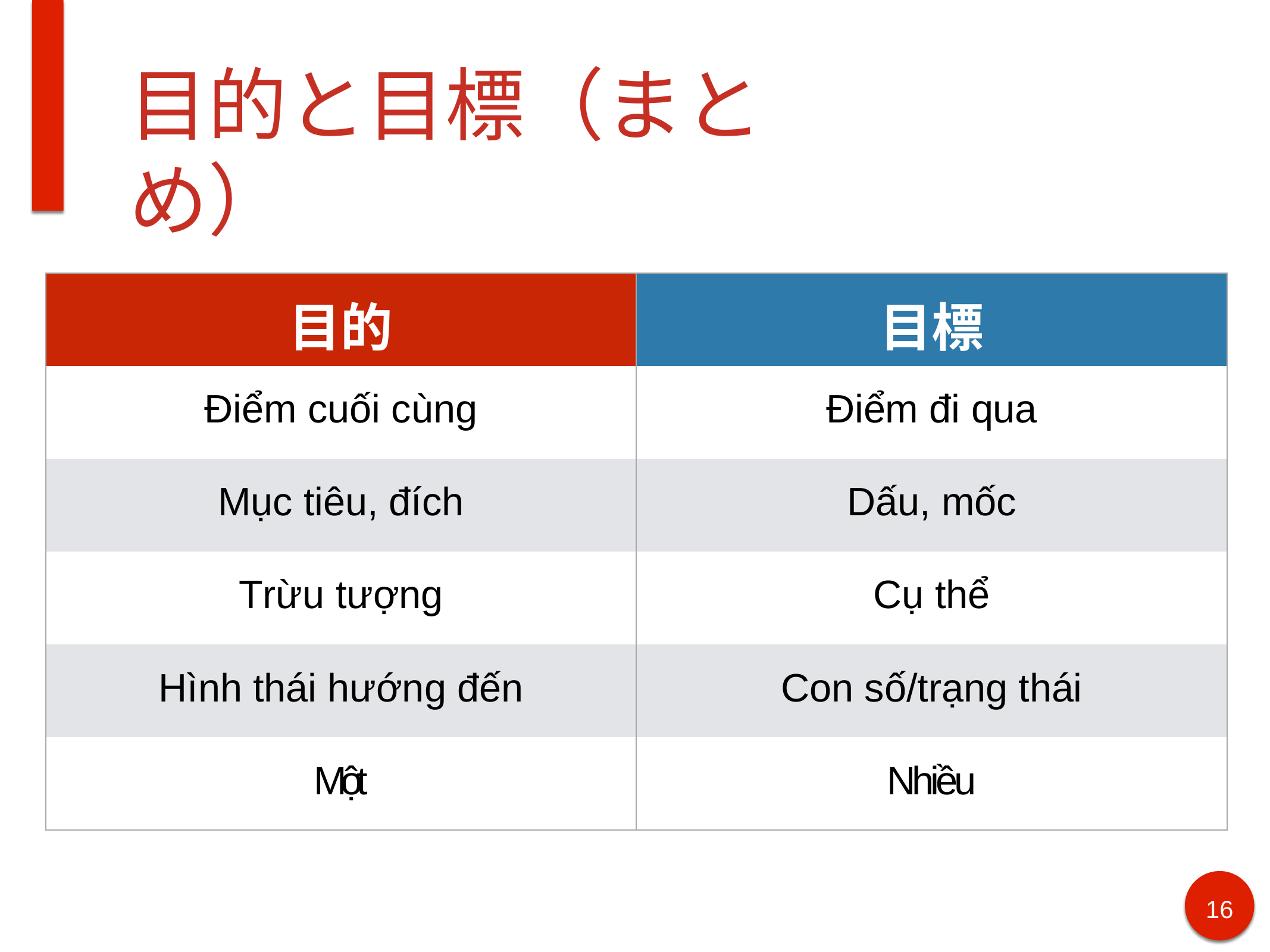

# 目的と目標（まとめ）
| 目的 | 目標 |
| --- | --- |
| Điểm cuối cùng | Điểm đi qua |
| Mục tiêu, đích | Dấu, mốc |
| Trừu tượng | Cụ thể |
| Hình thái hướng đến | Con số/trạng thái |
| Một | Nhiều |
16